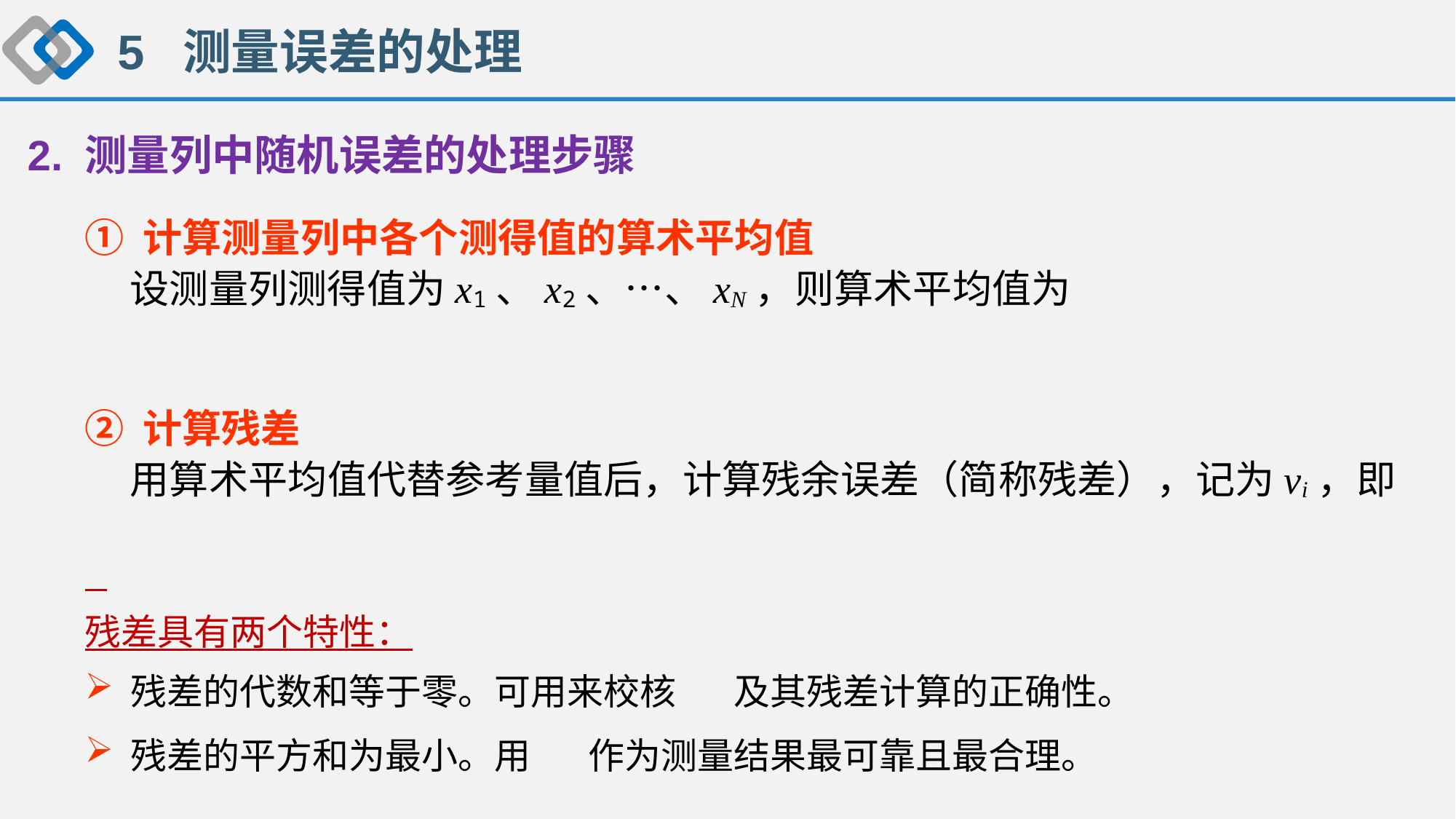

5  测量误差的处理
2. 测量列中随机误差的处理步骤

① 计算测量列中各个测得值的算术平均值
    设测量列测得值为x1、x2、…、xN，则算术平均值为

② 计算残差
    用算术平均值代替参考量值后，计算残余误差（简称残差），记为νi，即

残差具有两个特性：
 残差的代数和等于零。可用来校核       及其残差计算的正确性。
 残差的平方和为最小。用       作为测量结果最可靠且最合理。